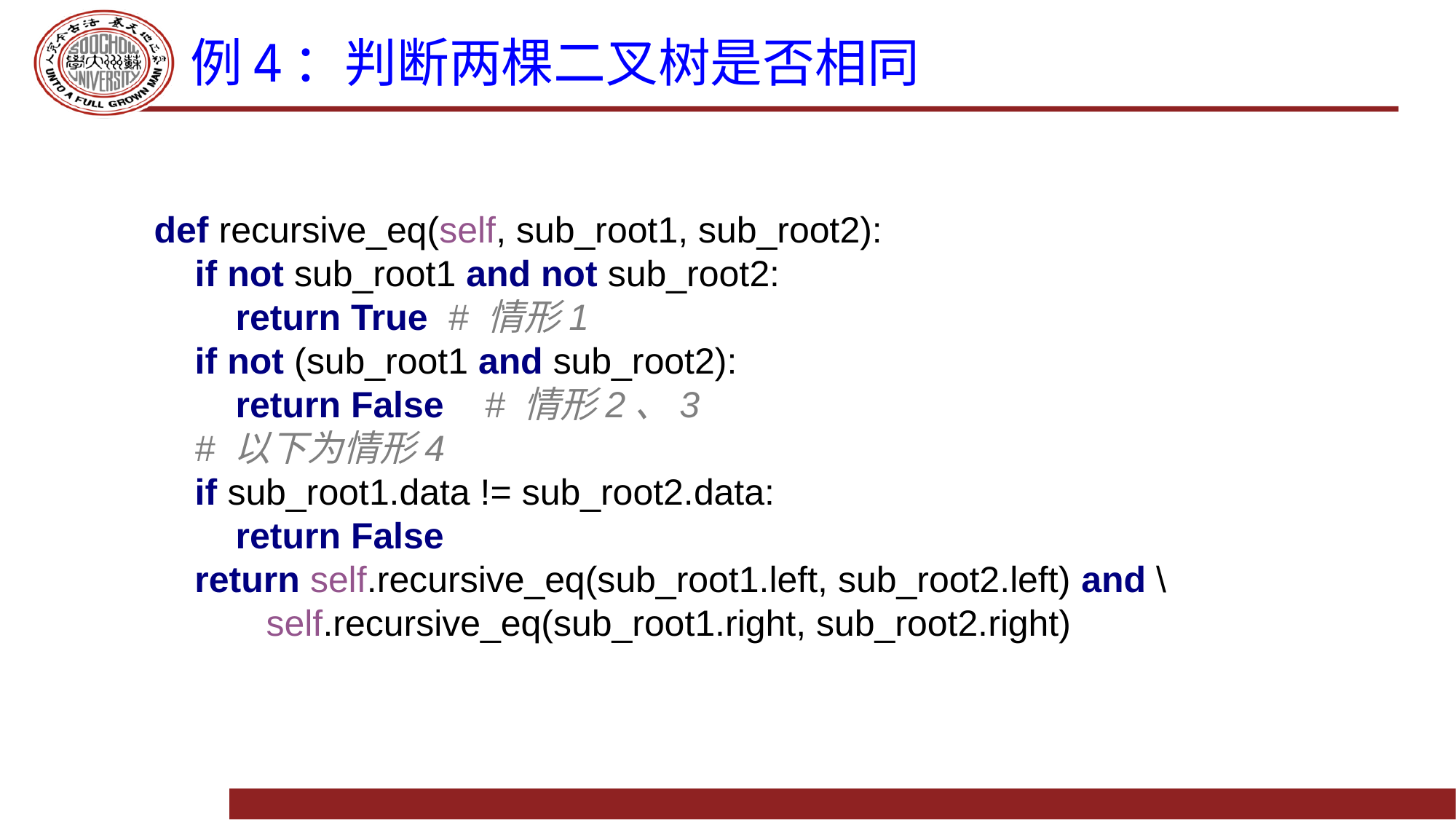

# 例4：判断两棵二叉树是否相同
def recursive_eq(self, sub_root1, sub_root2):
    if not sub_root1 and not sub_root2:
        return True  # 情形1
    if not (sub_root1 and sub_root2):
        return False    # 情形2、3
    # 以下为情形4
    if sub_root1.data != sub_root2.data:
        return False
    return self.recursive_eq(sub_root1.left, sub_root2.left) and \
           self.recursive_eq(sub_root1.right, sub_root2.right)